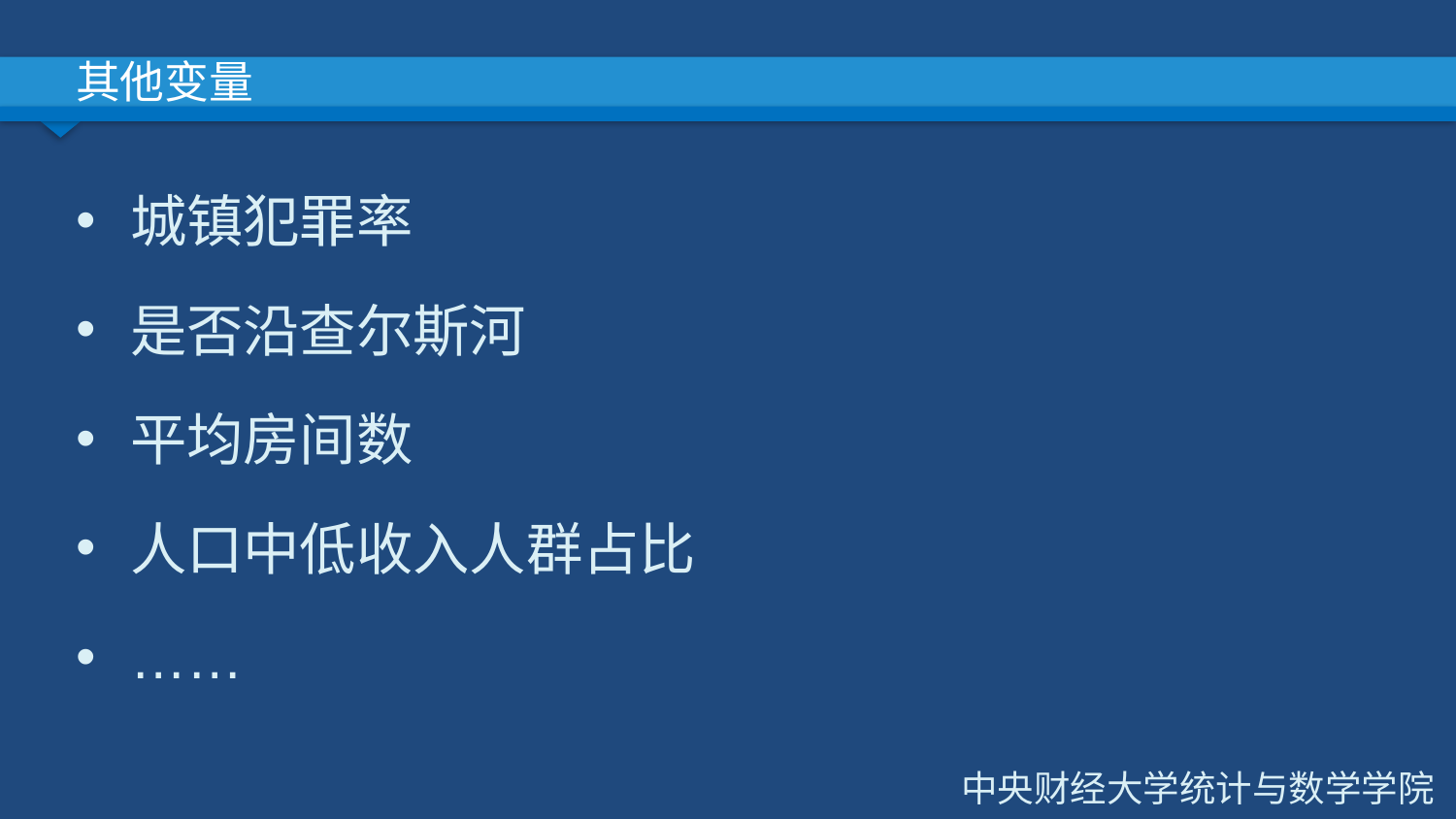

# 其他变量
城镇犯罪率
是否沿查尔斯河
平均房间数
人口中低收入人群占比
……